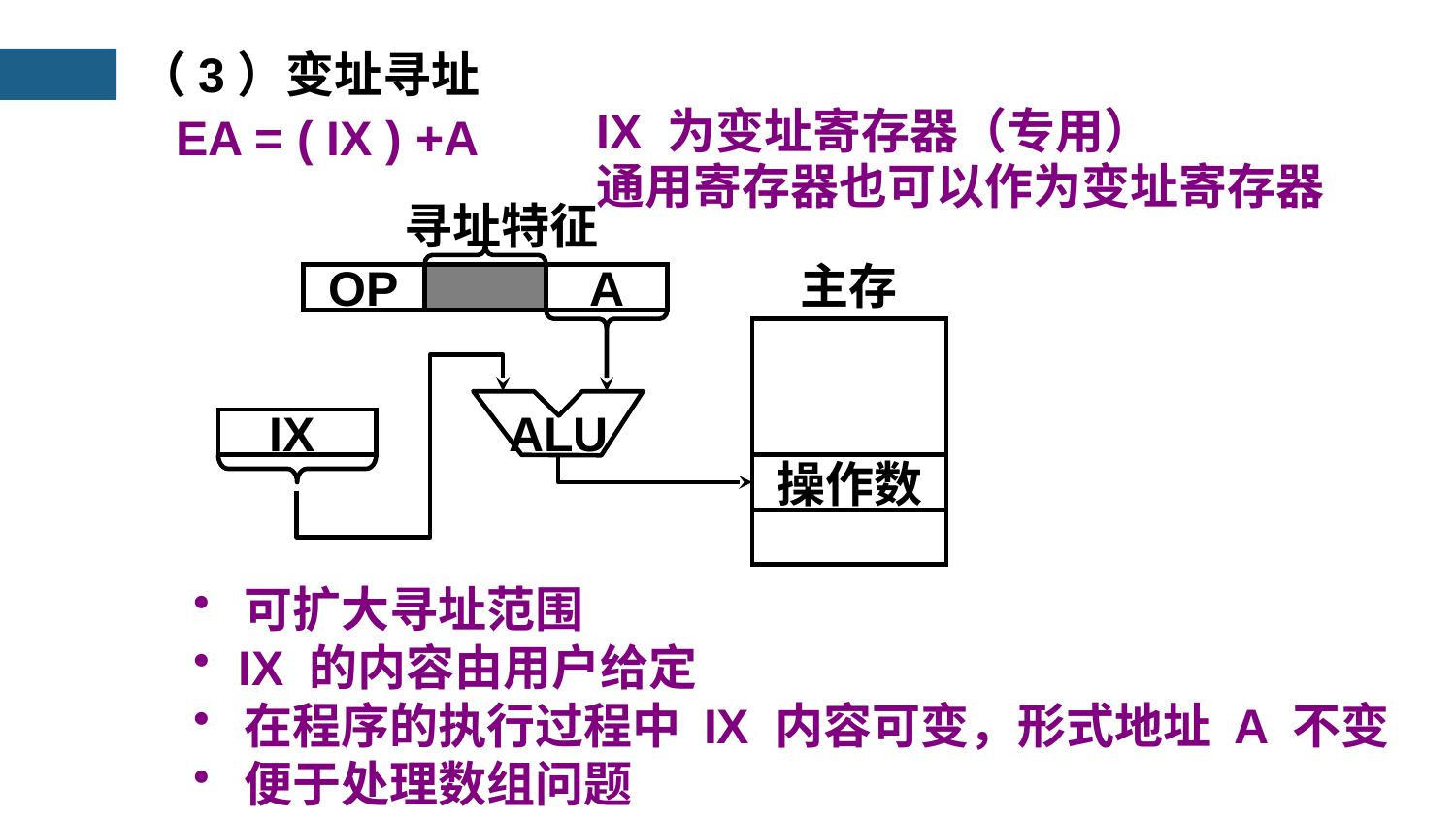

（3）变址寻址
EA = ( IX ) +A
IX 为变址寄存器（专用）
通用寄存器也可以作为变址寄存器
寻址特征

主存

操作数

OP

A

ALU
IX

  可扩大寻址范围
  IX 的内容由用户给定
  在程序的执行过程中 IX 内容可变，形式地址 A 不变
  便于处理数组问题